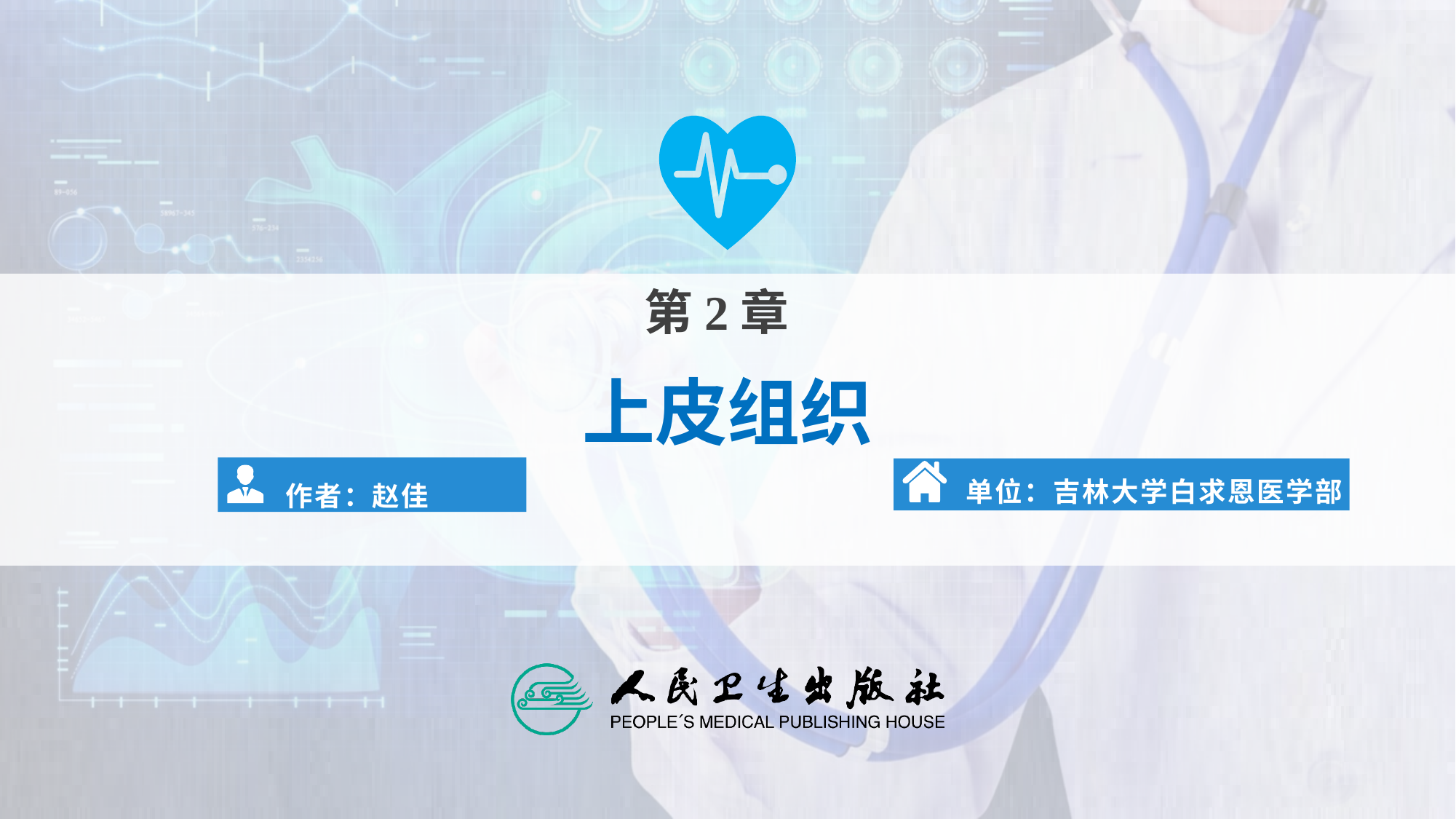

第2章
上皮组织

单位：吉林大学白求恩医学部

单位: 吉林大学基础医学院

作者：赵佳